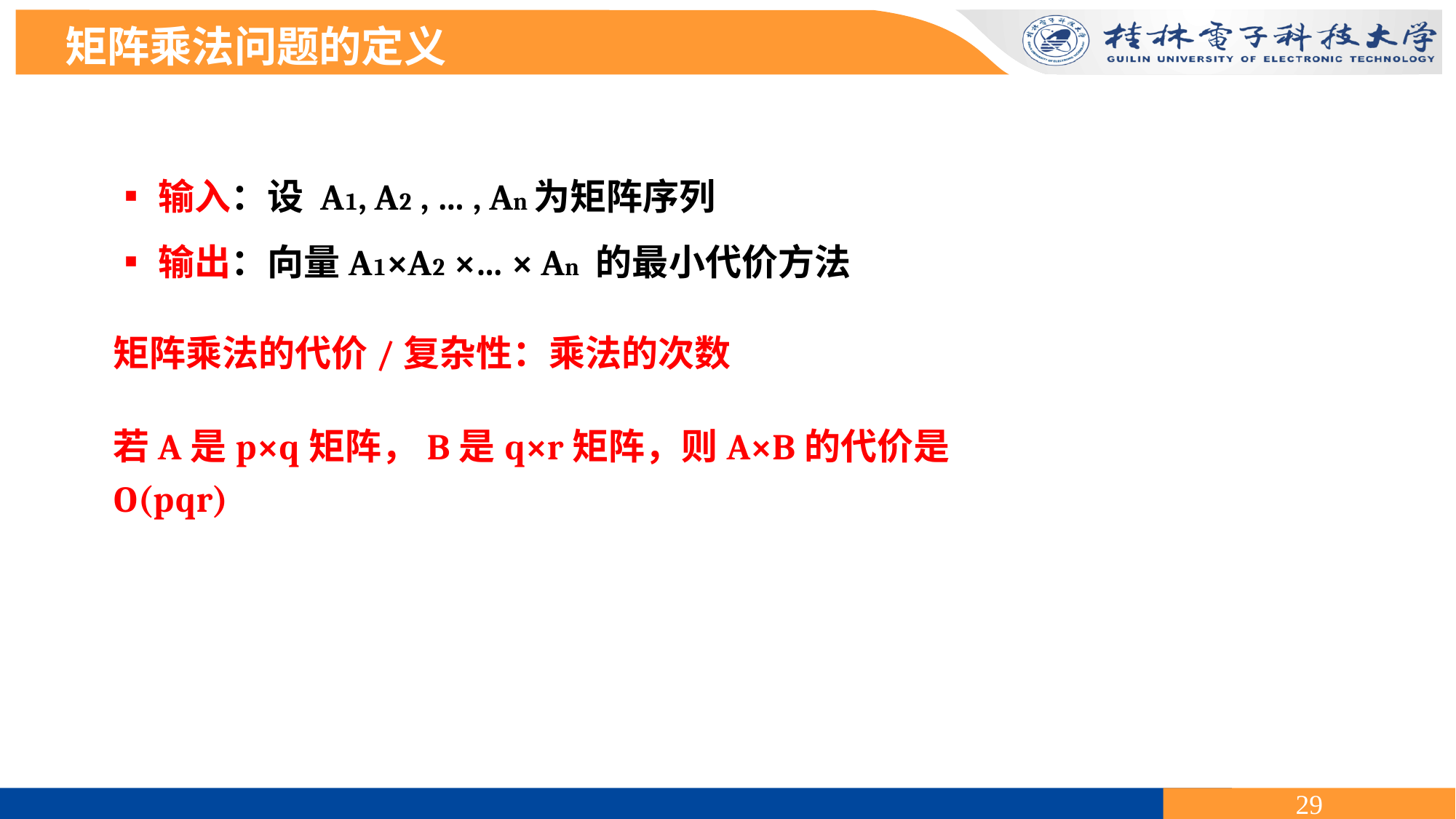

矩阵乘法问题的定义
▪输入：设 A1, A2 , … , An为矩阵序列
▪输出：向量A1×A2 ×… × An 的最小代价方法
矩阵乘法的代价/复杂性：乘法的次数
若A是p×q矩阵，B是q×r矩阵，则A×B的代价是O(pqr)